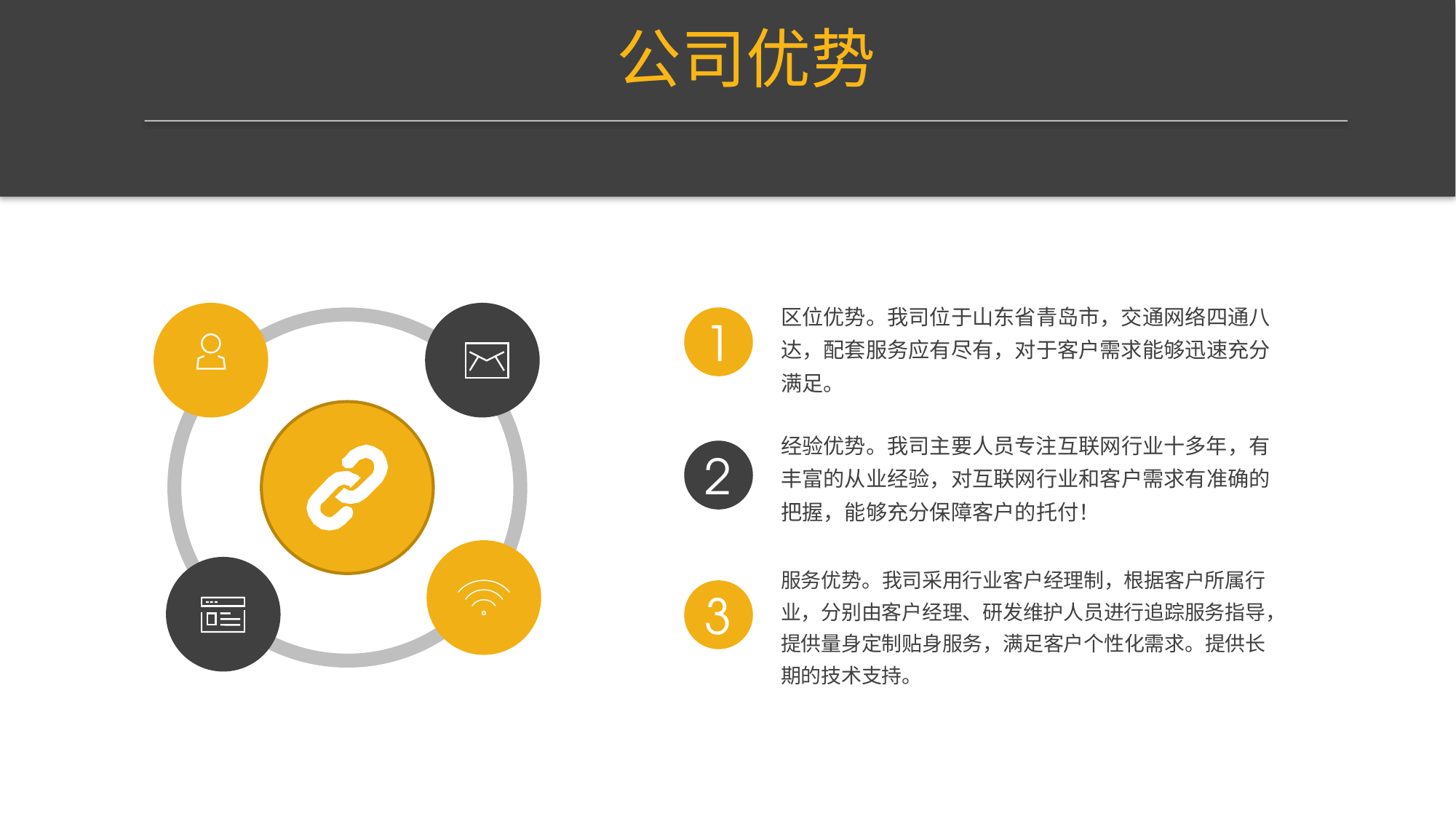

公司优势
区位优势。我司位于山东省青岛市，交通网络四通八达，配套服务应有尽有，对于客户需求能够迅速充分满足。

1

经验优势。我司主要人员专注互联网行业十多年，有丰富的从业经验，对互联网行业和客户需求有准确的把握，能够充分保障客户的托付！
2

服务优势。我司采用行业客户经理制，根据客户所属行业，分别由客户经理、研发维护人员进行追踪服务指导，提供量身定制贴身服务，满足客户个性化需求。提供长期的技术支持。

3